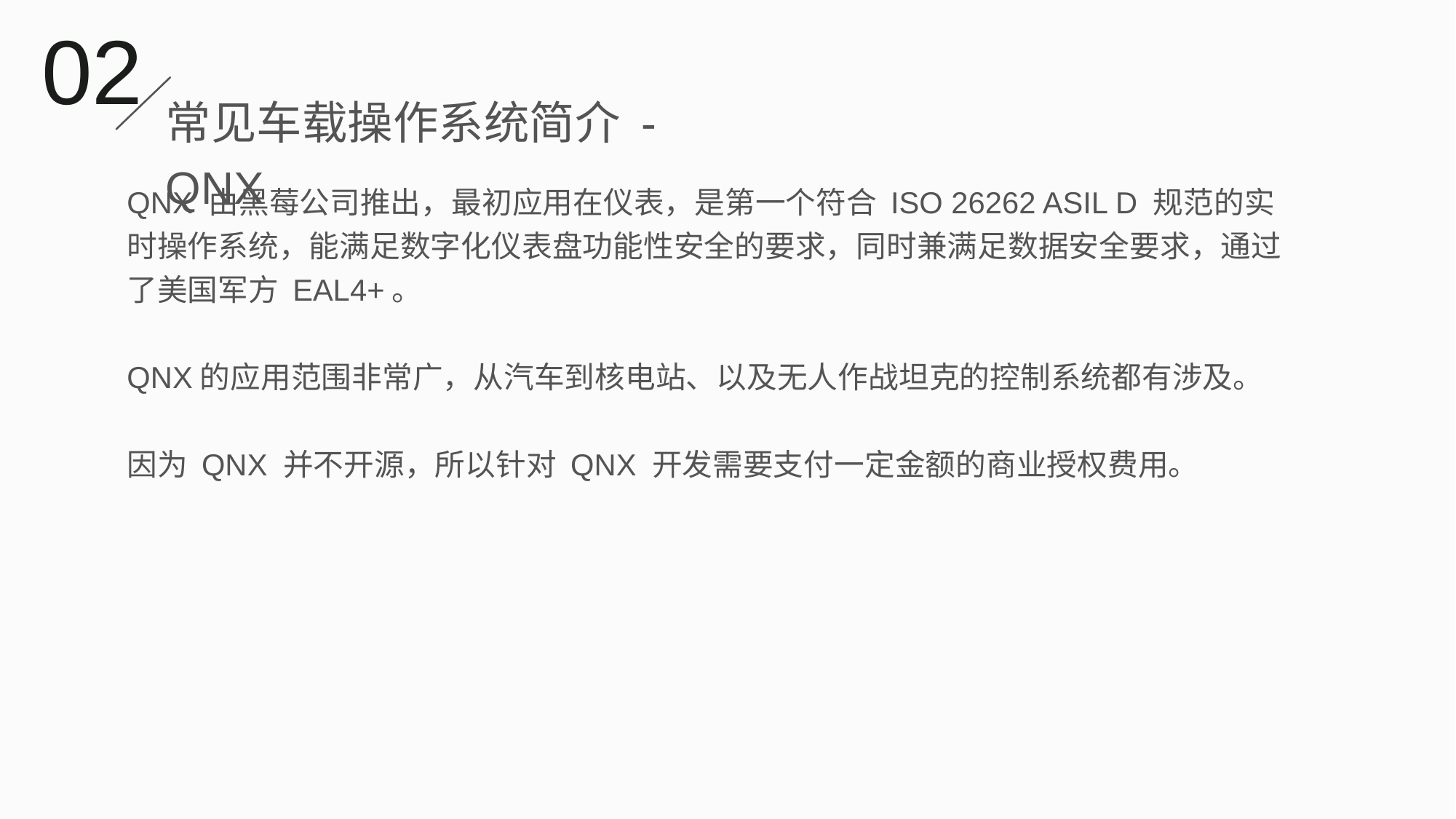

02
常见车载操作系统简介 - QNX
QNX 由黑莓公司推出，最初应用在仪表，是第一个符合 ISO 26262 ASIL D 规范的实时操作系统，能满足数字化仪表盘功能性安全的要求，同时兼满足数据安全要求，通过了美国军方 EAL4+。

QNX的应用范围非常广，从汽车到核电站、以及无人作战坦克的控制系统都有涉及。

因为 QNX 并不开源，所以针对 QNX 开发需要支付一定金额的商业授权费用。